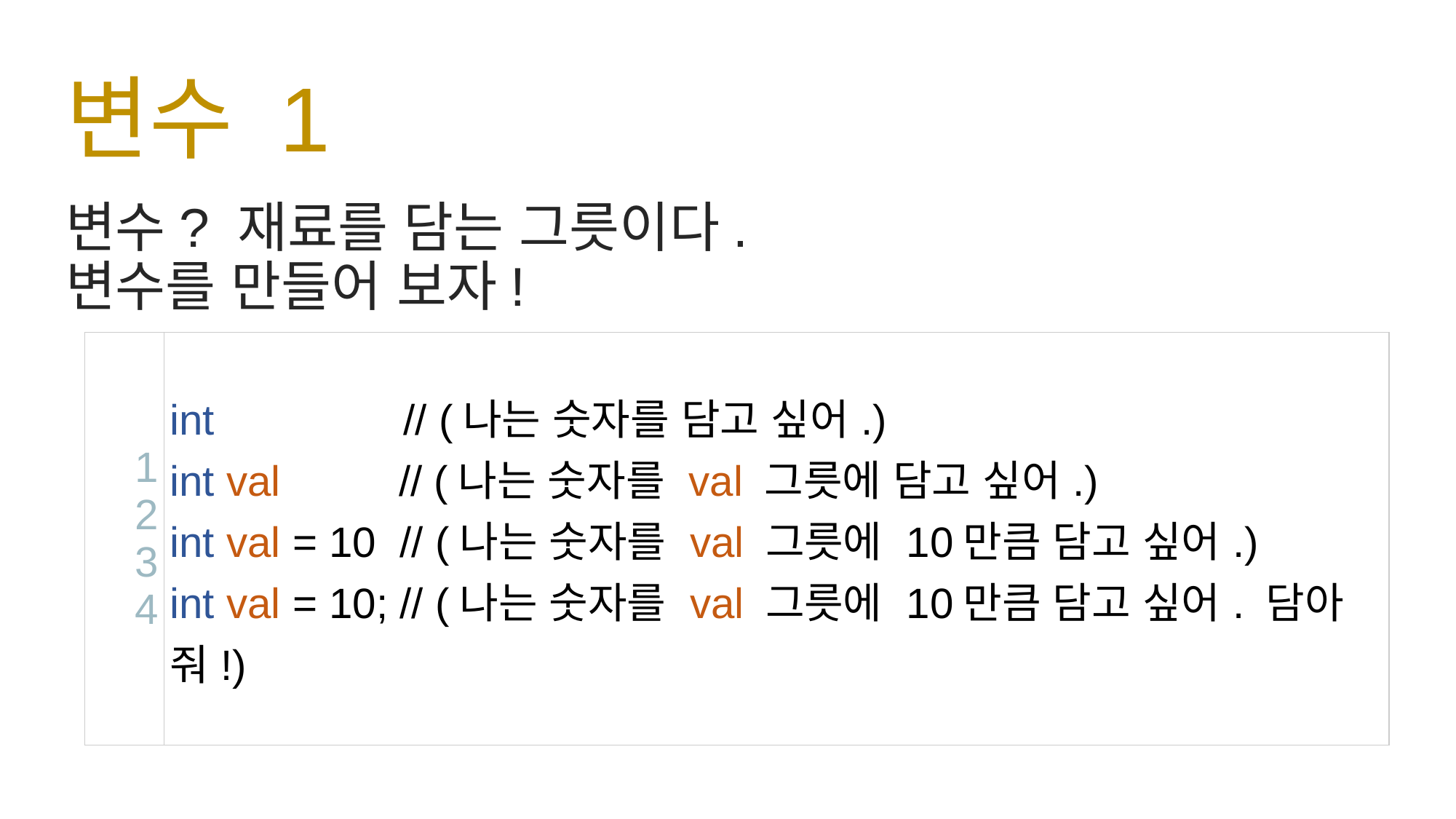

# 변수 1
변수? 재료를 담는 그릇이다.
변수를 만들어 보자!

| 1 2 3 4 | int // (나는 숫자를 담고 싶어.) int val // (나는 숫자를 val 그릇에 담고 싶어.) int val = 10 // (나는 숫자를 val 그릇에 10만큼 담고 싶어.) int val = 10; // (나는 숫자를 val 그릇에 10만큼 담고 싶어. 담아줘!) |
| --- | --- |